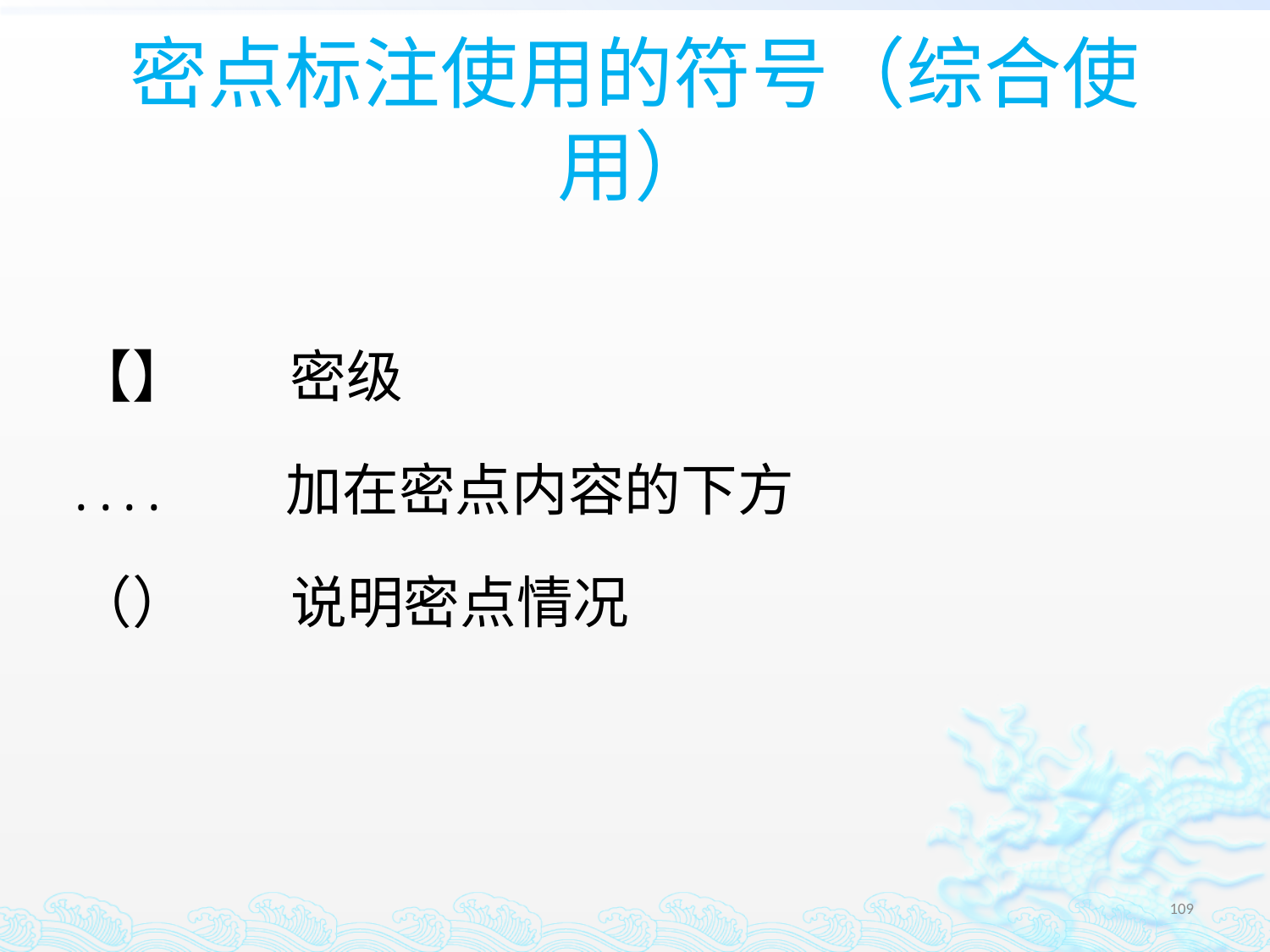

# 密点标注使用的符号（综合使用）

【】        密级
. . . .         加在密点内容的下方
（）        说明密点情况

109